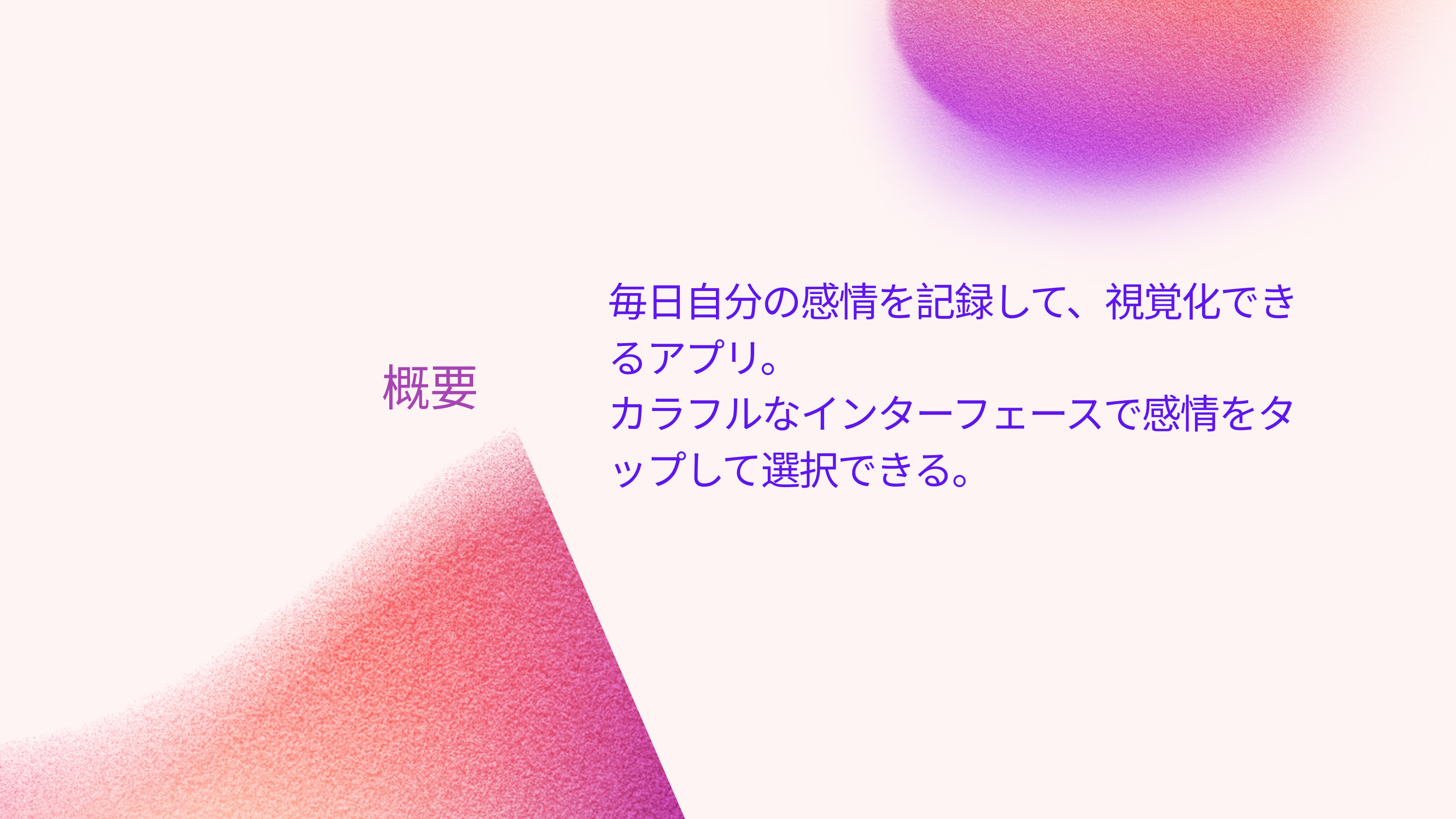

毎日自分の感情を記録して、視覚化できるアプリ。
カラフルなインターフェースで感情をタップして選択できる。
概要